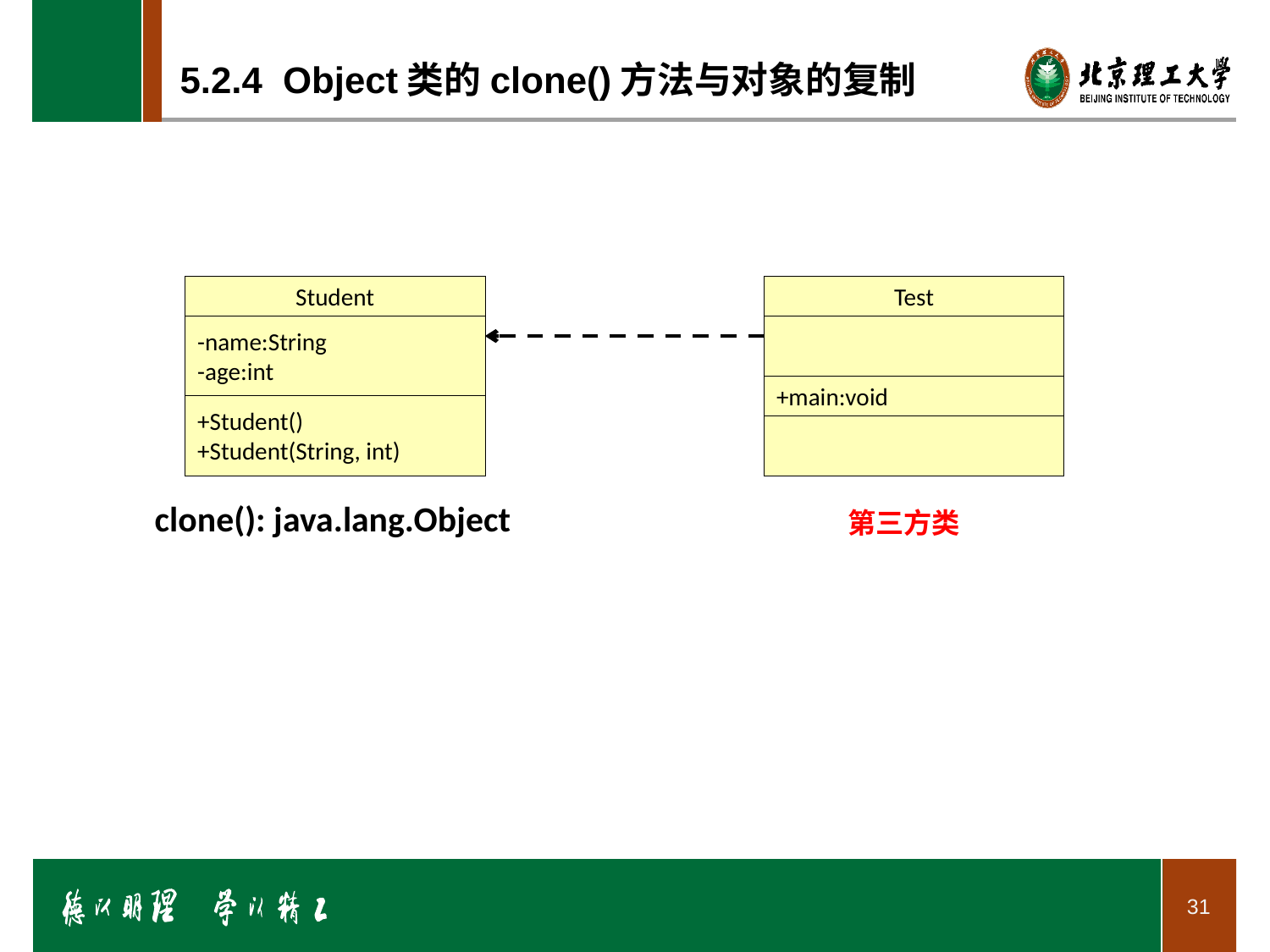

# 5.2.4  Object类的clone()方法与对象的复制

Student

Test
-name:String
-age:int
+main:void
+Student()
+Student(String, int)
clone(): java.lang.Object
第三方类